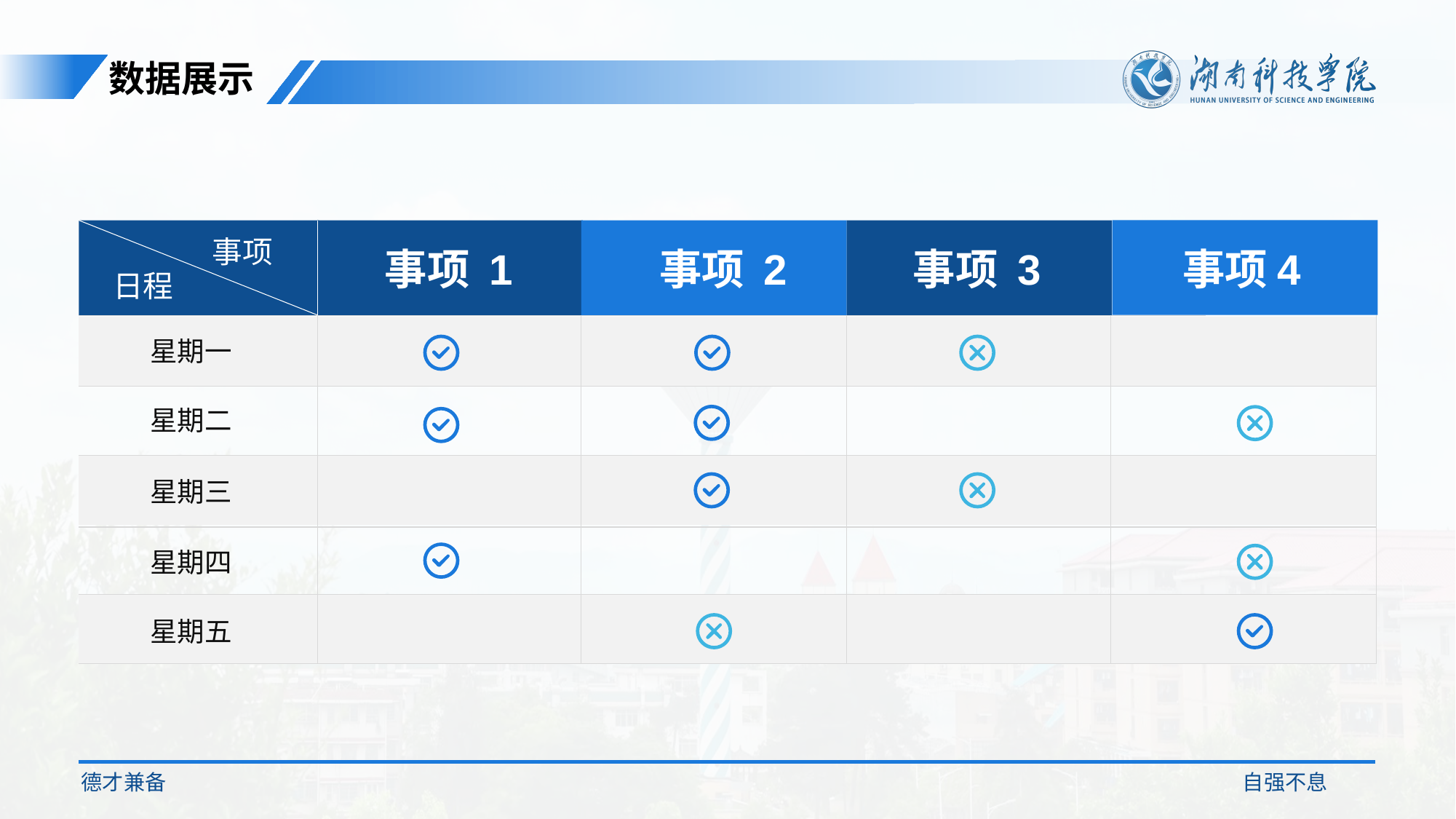

数据展示

事项
事项 1
事项 2
事项 3
事项4
日程

星期一

星期二

星期三

星期四

星期五